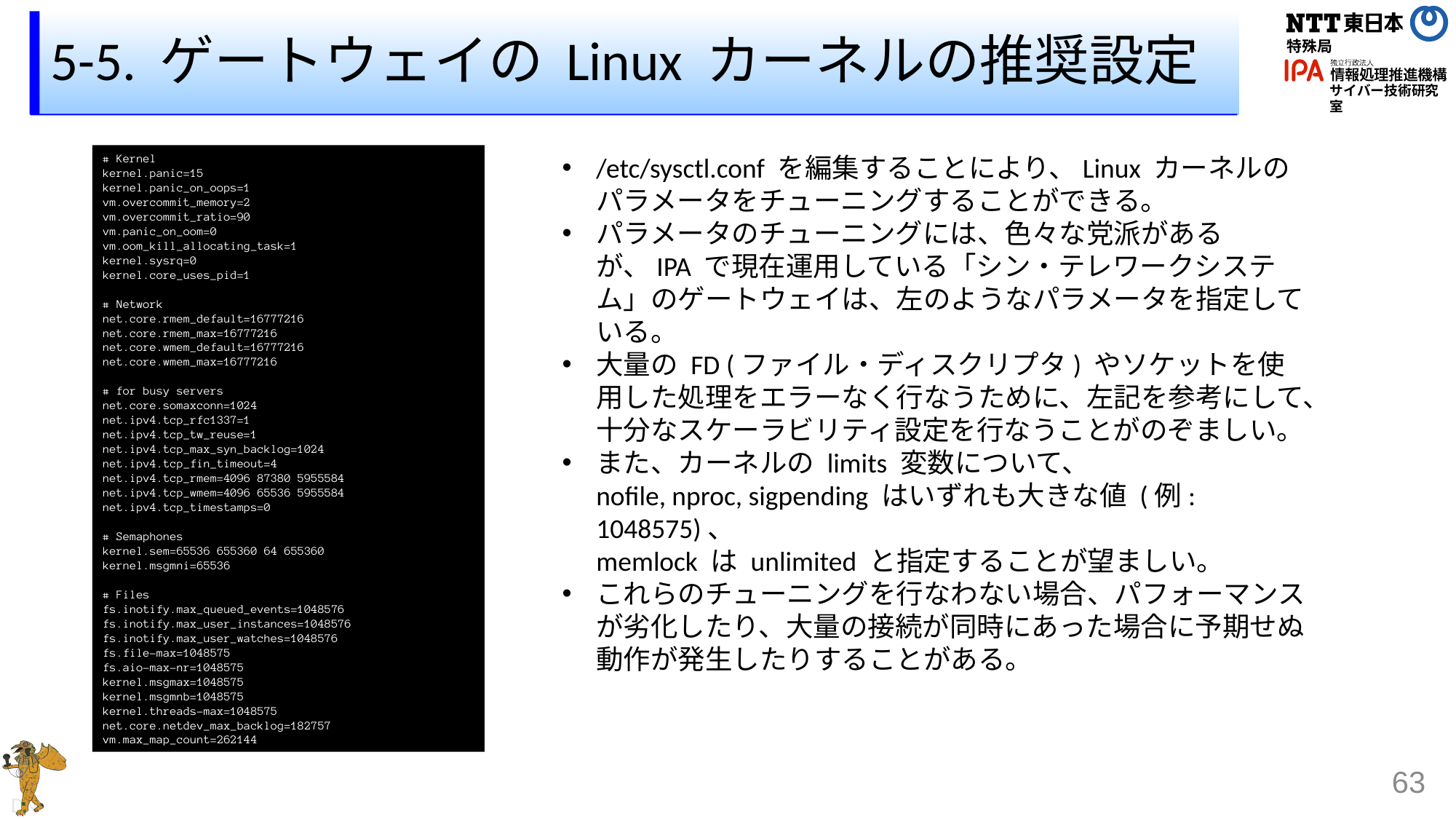

# 5-5. ゲートウェイの Linux カーネルの推奨設定
# Kernel
kernel.panic=15
kernel.panic_on_oops=1
vm.overcommit_memory=2
vm.overcommit_ratio=90
vm.panic_on_oom=0
vm.oom_kill_allocating_task=1
kernel.sysrq=0
kernel.core_uses_pid=1

# Network
net.core.rmem_default=16777216
net.core.rmem_max=16777216
net.core.wmem_default=16777216
net.core.wmem_max=16777216

# for busy servers
net.core.somaxconn=1024
net.ipv4.tcp_rfc1337=1
net.ipv4.tcp_tw_reuse=1
net.ipv4.tcp_max_syn_backlog=1024
net.ipv4.tcp_fin_timeout=4
net.ipv4.tcp_rmem=4096 87380 5955584
net.ipv4.tcp_wmem=4096 65536 5955584
net.ipv4.tcp_timestamps=0

# Semaphones
kernel.sem=65536 655360 64 655360
kernel.msgmni=65536

# Files
fs.inotify.max_queued_events=1048576
fs.inotify.max_user_instances=1048576
fs.inotify.max_user_watches=1048576
fs.file-max=1048575
fs.aio-max-nr=1048575
kernel.msgmax=1048575
kernel.msgmnb=1048575
kernel.threads-max=1048575
net.core.netdev_max_backlog=182757
vm.max_map_count=262144
/etc/sysctl.conf を編集することにより、Linux カーネルのパラメータをチューニングすることができる。
パラメータのチューニングには、色々な党派があるが、IPA で現在運用している「シン・テレワークシステム」のゲートウェイは、左のようなパラメータを指定している。
大量の FD (ファイル・ディスクリプタ) やソケットを使用した処理をエラーなく行なうために、左記を参考にして、十分なスケーラビリティ設定を行なうことがのぞましい。
また、カーネルの limits 変数について、
nofile, nproc, sigpending はいずれも大きな値 (例: 1048575)、
memlock は unlimited と指定することが望ましい。
これらのチューニングを行なわない場合、パフォーマンスが劣化したり、大量の接続が同時にあった場合に予期せぬ動作が発生したりすることがある。
63